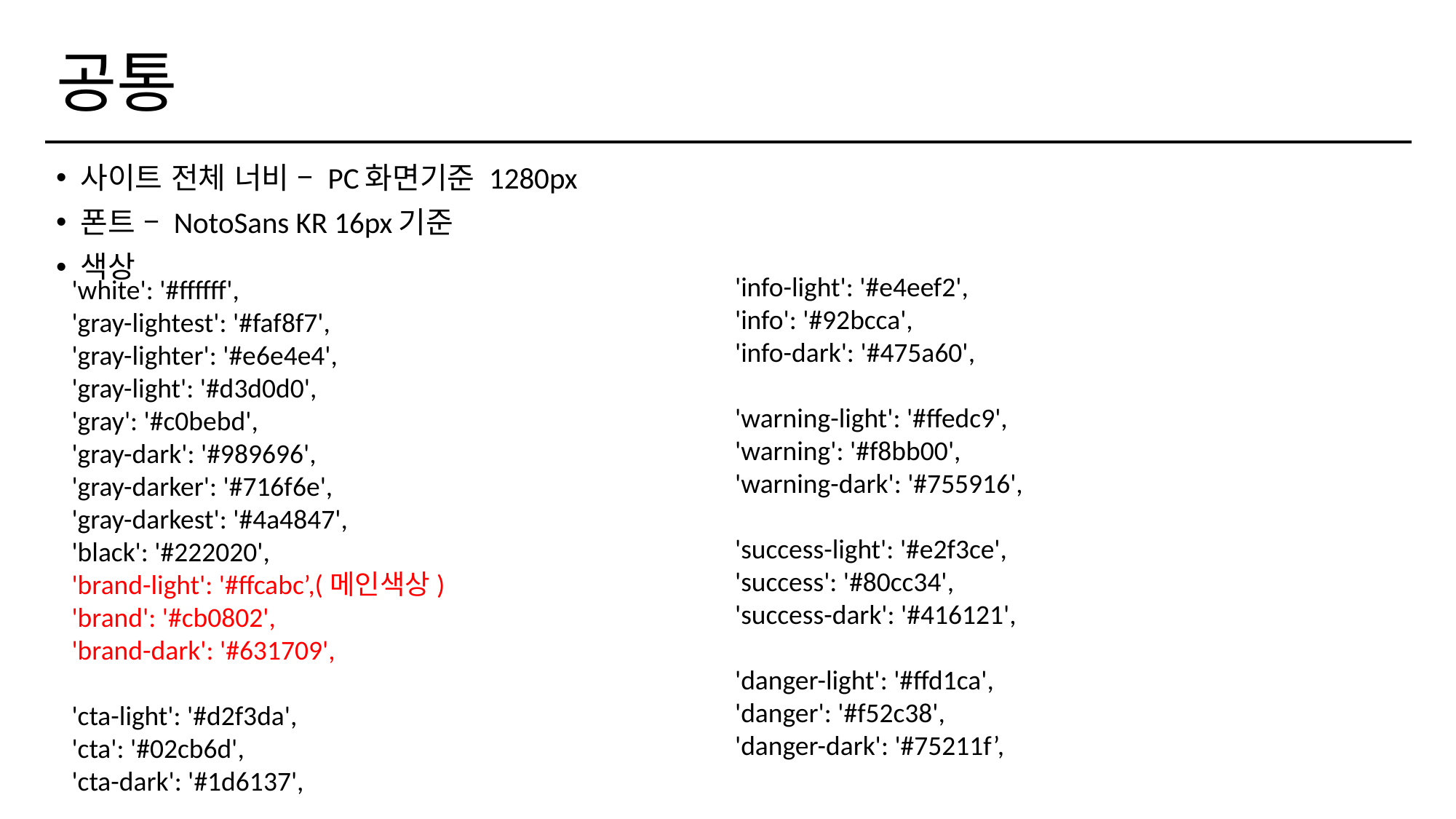

# 공통
사이트 전체 너비 – PC화면기준 1280px
폰트 – NotoSans KR 16px기준
색상
'info-light': '#e4eef2',
'info': '#92bcca',
'info-dark': '#475a60',

'warning-light': '#ffedc9',
'warning': '#f8bb00',
'warning-dark': '#755916',

'success-light': '#e2f3ce',
'success': '#80cc34',
'success-dark': '#416121',

'danger-light': '#ffd1ca',
'danger': '#f52c38',
'danger-dark': '#75211f’,
'white': '#ffffff',
'gray-lightest': '#faf8f7',
'gray-lighter': '#e6e4e4',
'gray-light': '#d3d0d0',
'gray': '#c0bebd',
'gray-dark': '#989696',
'gray-darker': '#716f6e',
'gray-darkest': '#4a4847',
'black': '#222020',
'brand-light': '#ffcabc’,(메인색상)
'brand': '#cb0802',
'brand-dark': '#631709',

'cta-light': '#d2f3da',
'cta': '#02cb6d',
'cta-dark': '#1d6137',